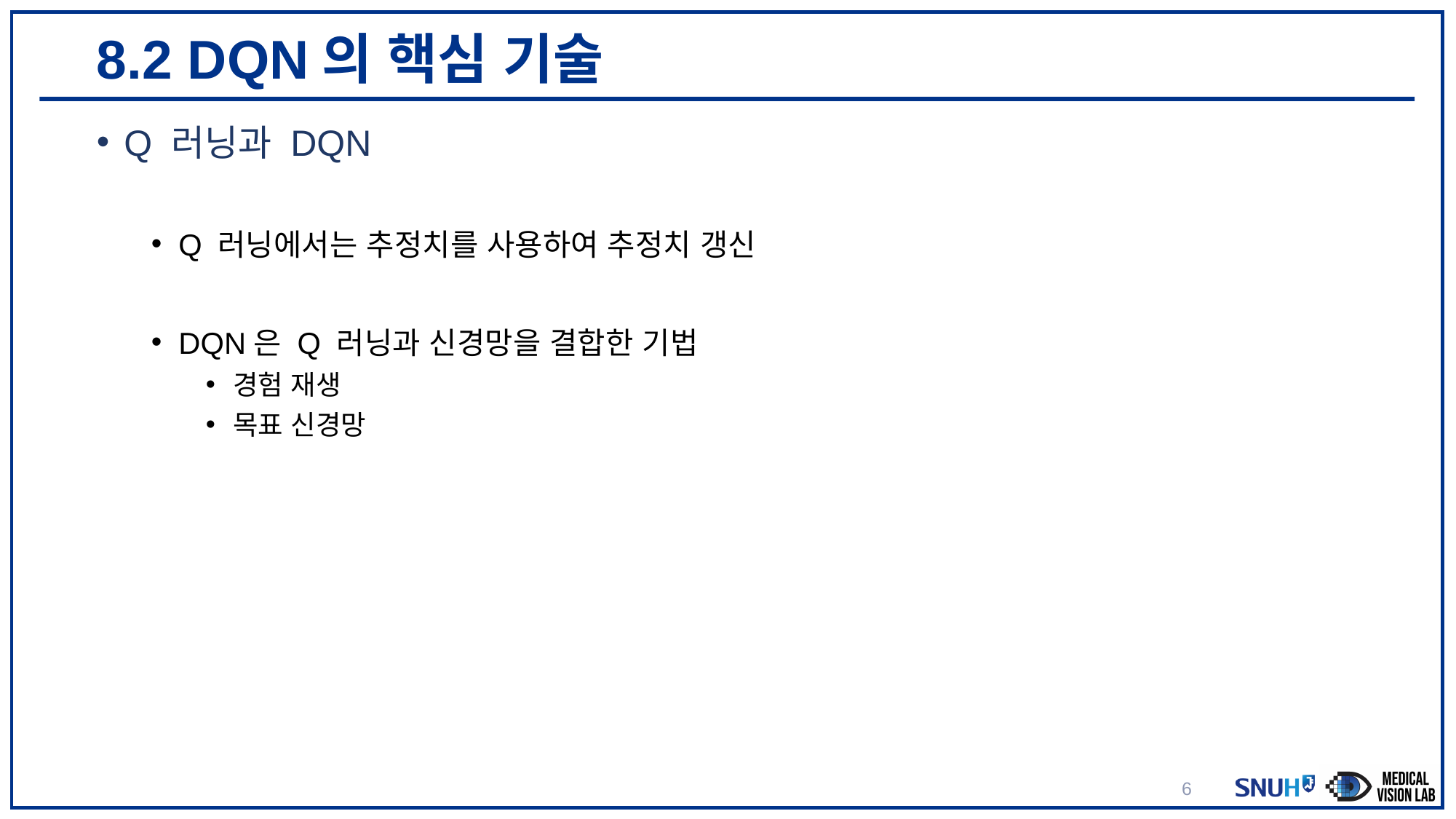

# 8.2 DQN의 핵심 기술

Q 러닝과 DQN

Q 러닝에서는 추정치를 사용하여 추정치 갱신

DQN은 Q 러닝과 신경망을 결합한 기법
경험 재생
목표 신경망

6